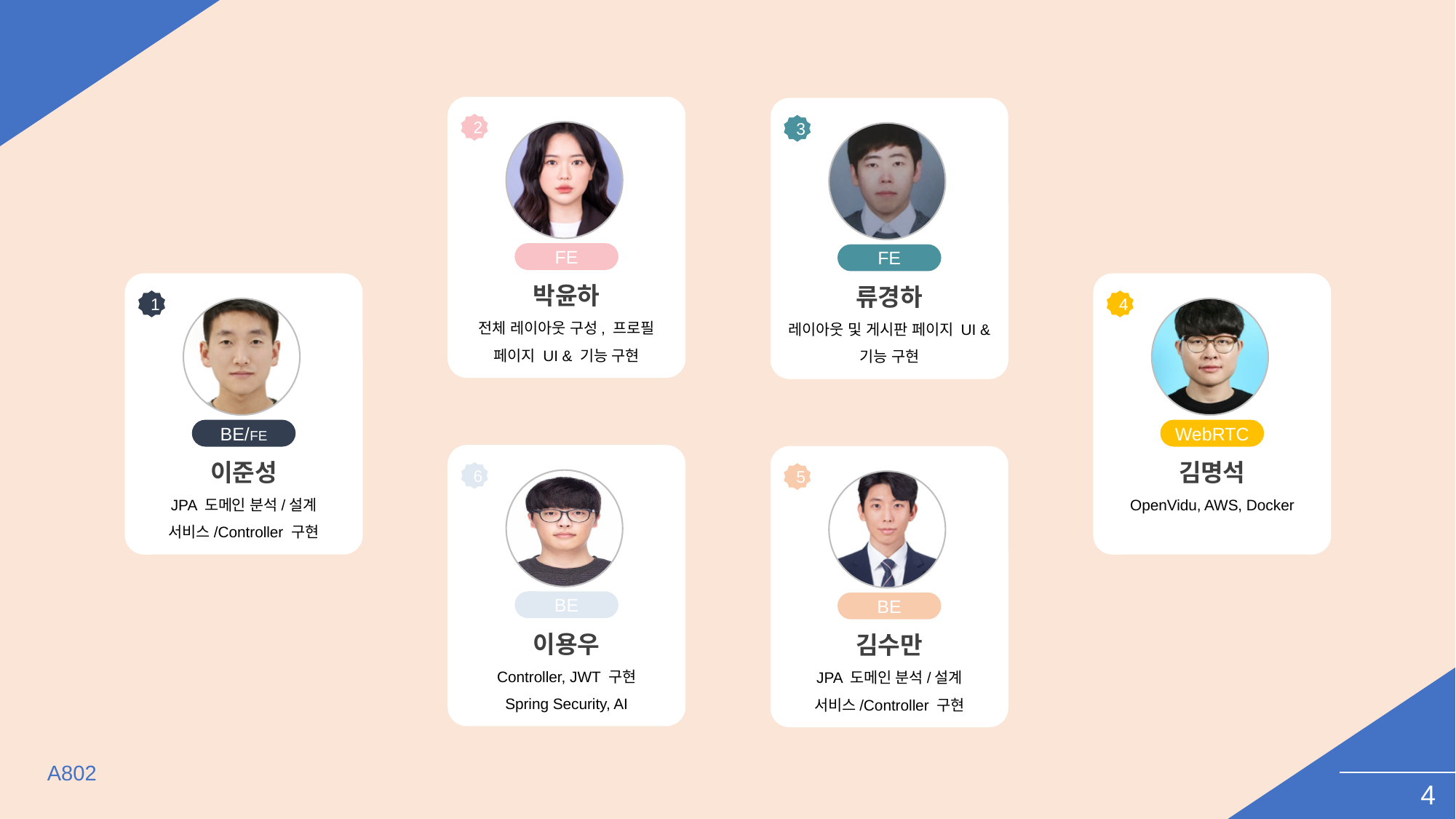

2
3

FE
FE
박윤하
전체 레이아웃 구성, 프로필 페이지 UI & 기능 구현
류경하
레이아웃 및 게시판 페이지 UI & 기능 구현

1
4

BE/FE
WebRTC
이준성
JPA 도메인 분석/설계
서비스/Controller 구현
김명석
OpenVidu, AWS, Docker

6
5

BE
BE
이용우
Controller, JWT 구현
Spring Security, AI
김수만
JPA 도메인 분석/설계
서비스/Controller 구현

A802
4